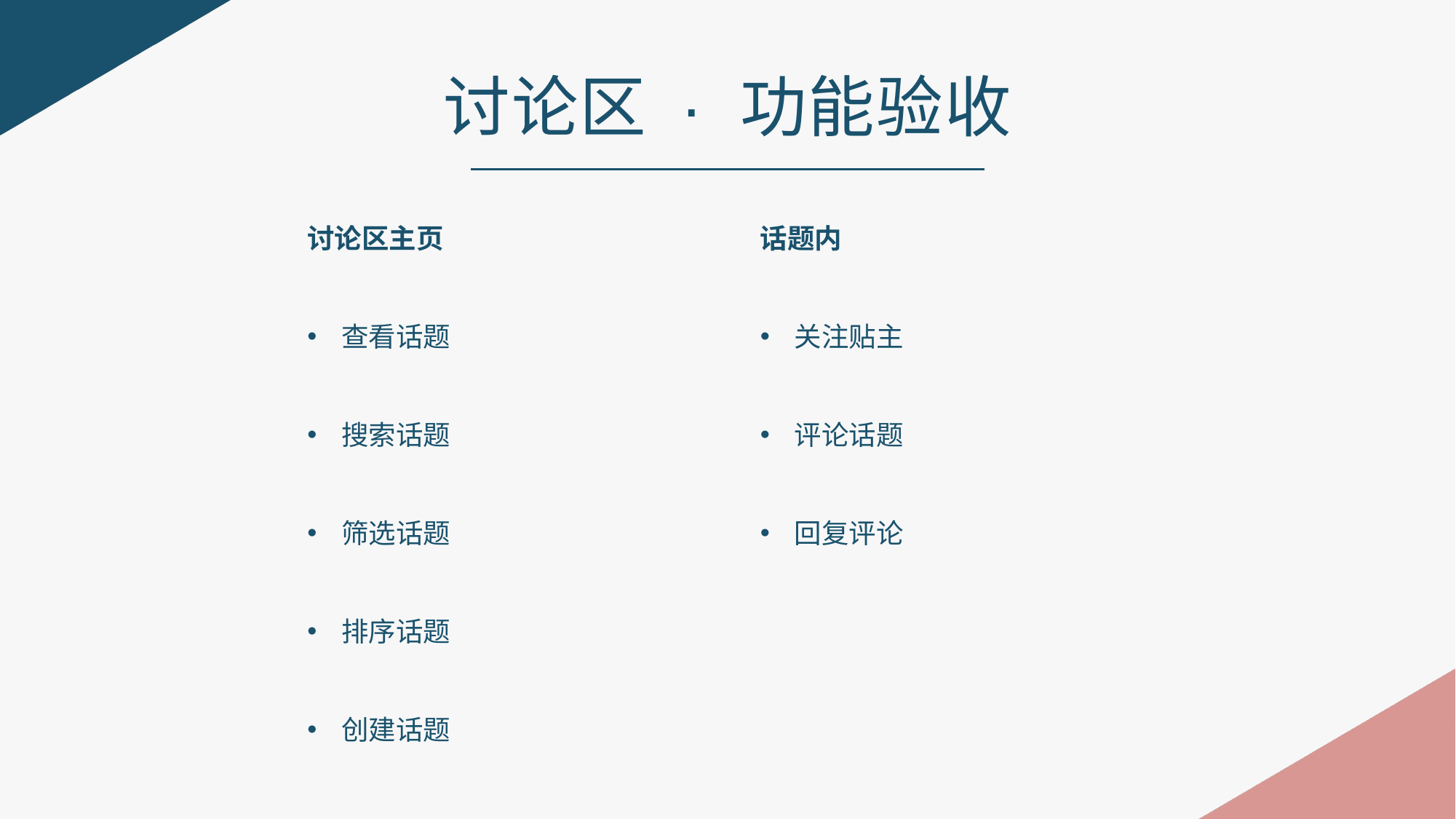

讨论区 · 功能验收
讨论区主页

查看话题

搜索话题

筛选话题

排序话题

创建话题

话题内

关注贴主

评论话题

回复评论